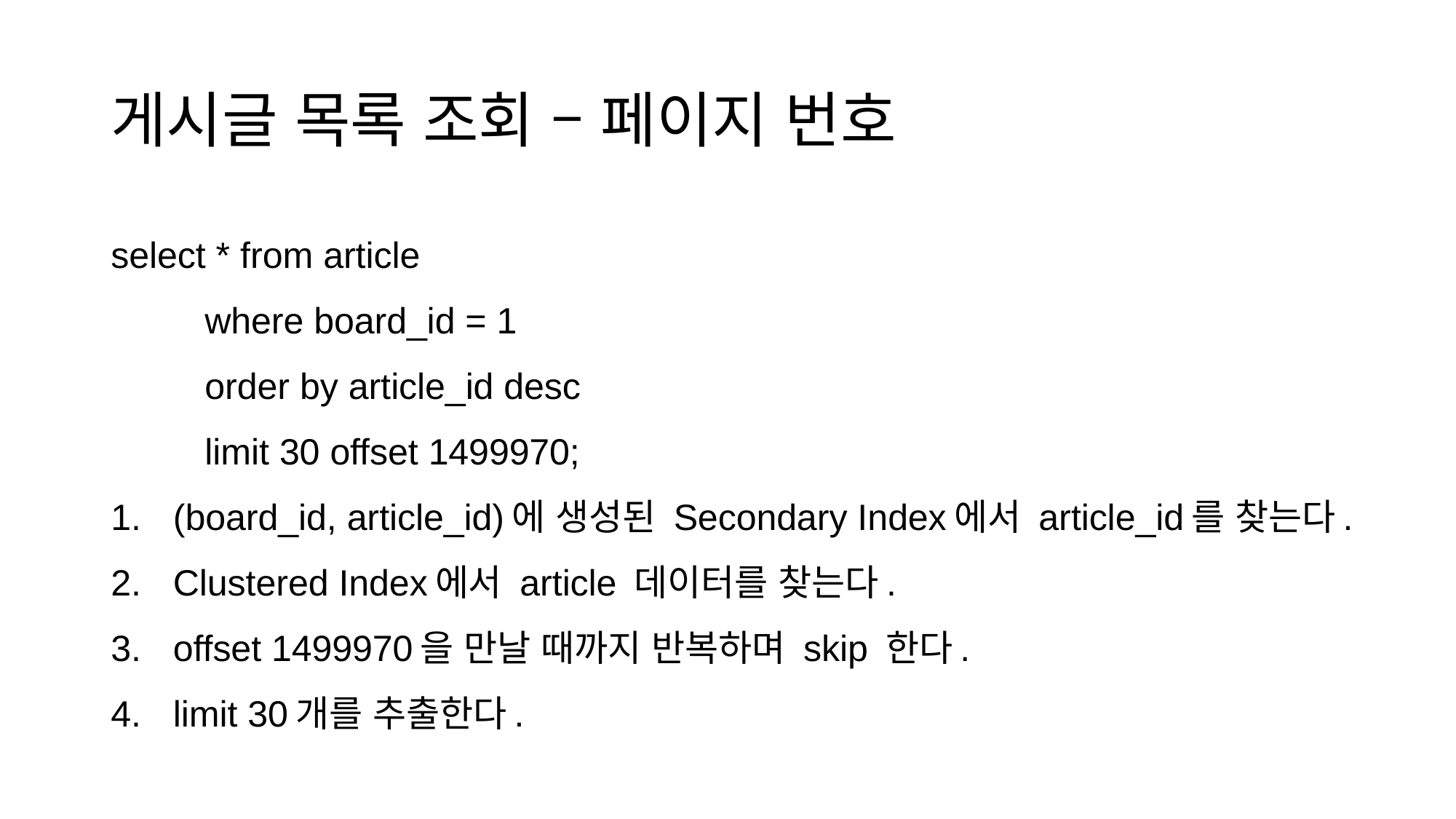

# 게시글 목록 조회 – 페이지 번호
select * from article
	where board_id = 1
	order by article_id desc
	limit 30 offset 1499970;
(board_id, article_id)에 생성된 Secondary Index에서 article_id를 찾는다.
Clustered Index에서 article 데이터를 찾는다.
offset 1499970을 만날 때까지 반복하며 skip 한다.
limit 30개를 추출한다.